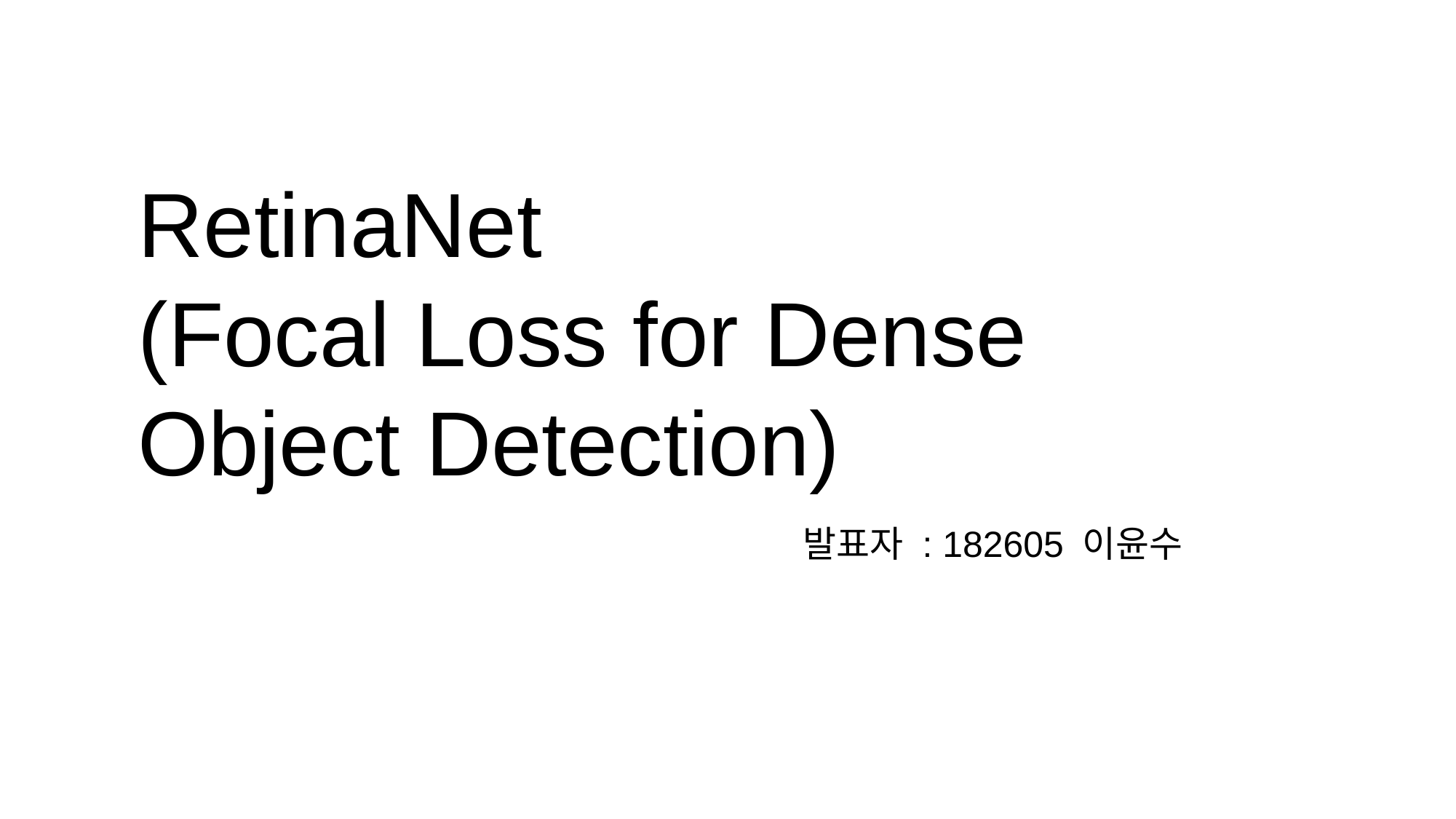

RetinaNet
(Focal Loss for Dense Object Detection)
발표자 : 182605 이윤수